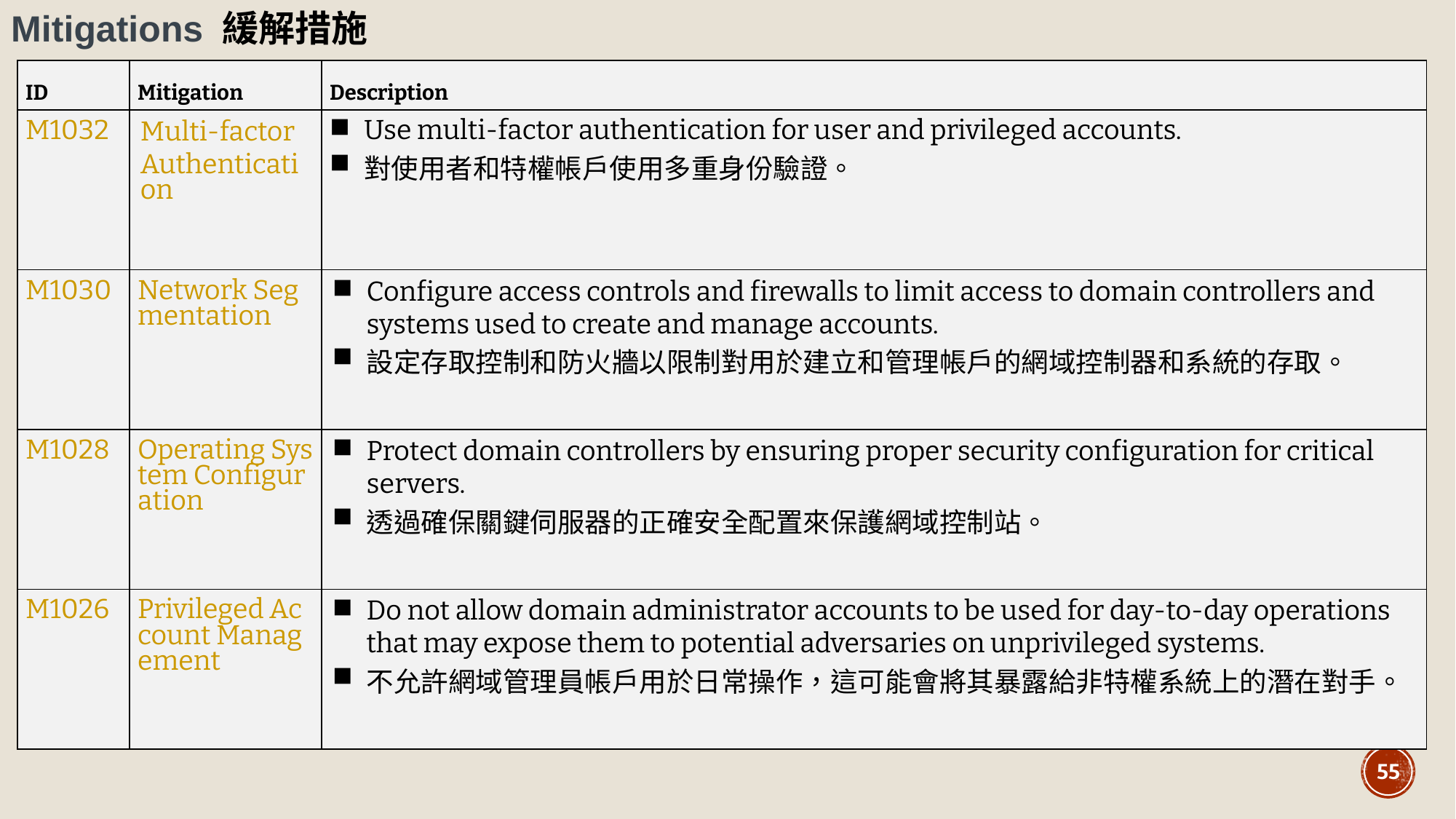

Mitigations 緩解措施
| ID | Mitigation | Description |
| --- | --- | --- |
| M1032 | Multi-factor Authentication | Use multi-factor authentication for user and privileged accounts. 對使用者和特權帳戶使用多重身份驗證。 |
| M1030 | Network Segmentation | Configure access controls and firewalls to limit access to domain controllers and systems used to create and manage accounts. 設定存取控制和防火牆以限制對用於建立和管理帳戶的網域控制器和系統的存取。 |
| M1028 | Operating System Configuration | Protect domain controllers by ensuring proper security configuration for critical servers. 透過確保關鍵伺服器的正確安全配置來保護網域控制站。 |
| M1026 | Privileged Account Management | Do not allow domain administrator accounts to be used for day-to-day operations that may expose them to potential adversaries on unprivileged systems. 不允許網域管理員帳戶用於日常操作，這可能會將其暴露給非特權系統上的潛在對手。 |
55